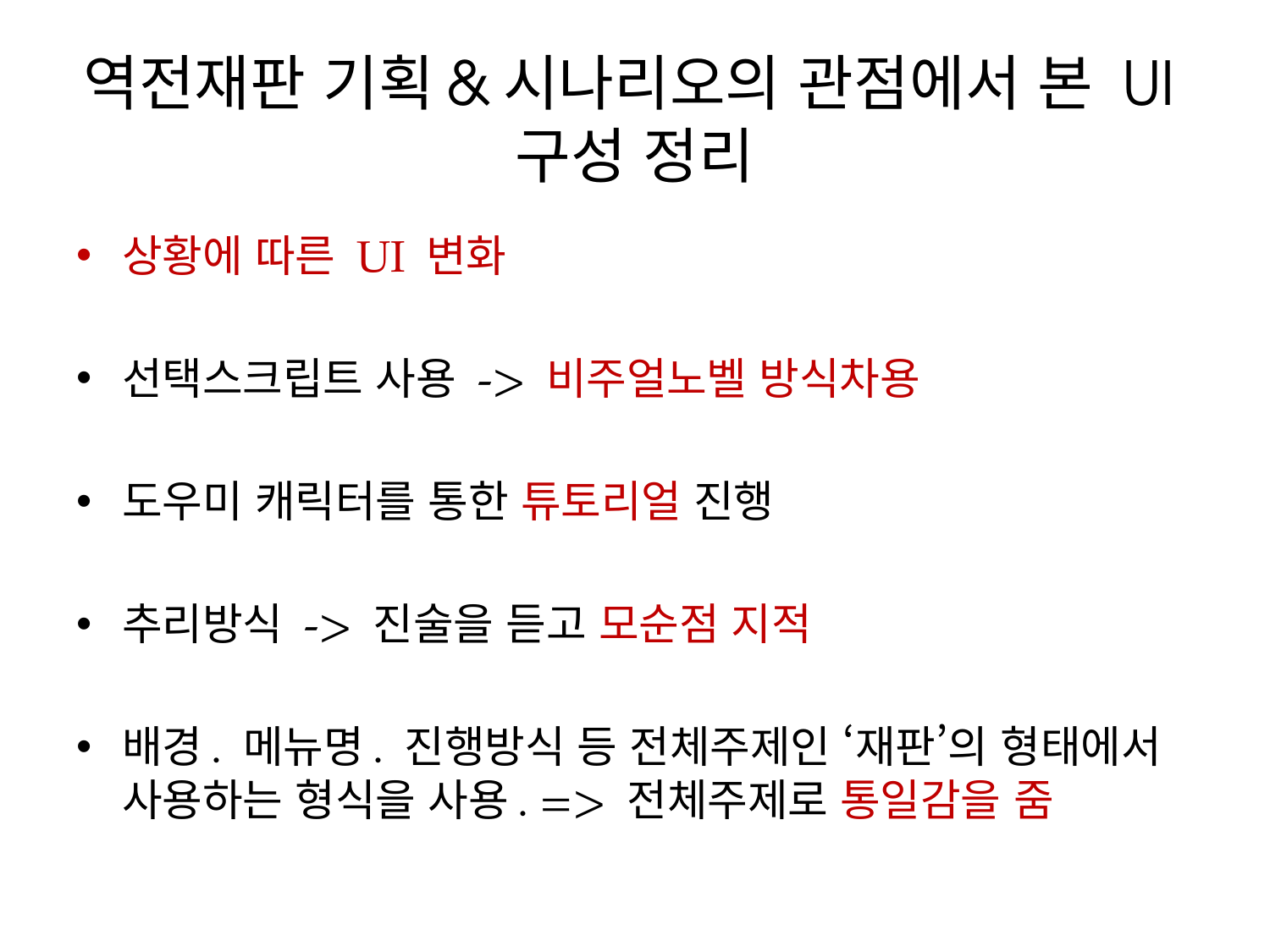

# 역전재판 기획&시나리오의 관점에서 본 UI구성 정리
상황에 따른 UI 변화

선택스크립트 사용 -> 비주얼노벨 방식차용

도우미 캐릭터를 통한 튜토리얼 진행

추리방식 -> 진술을 듣고 모순점 지적

배경. 메뉴명. 진행방식 등 전체주제인 ‘재판’의 형태에서 사용하는 형식을 사용. => 전체주제로 통일감을 줌